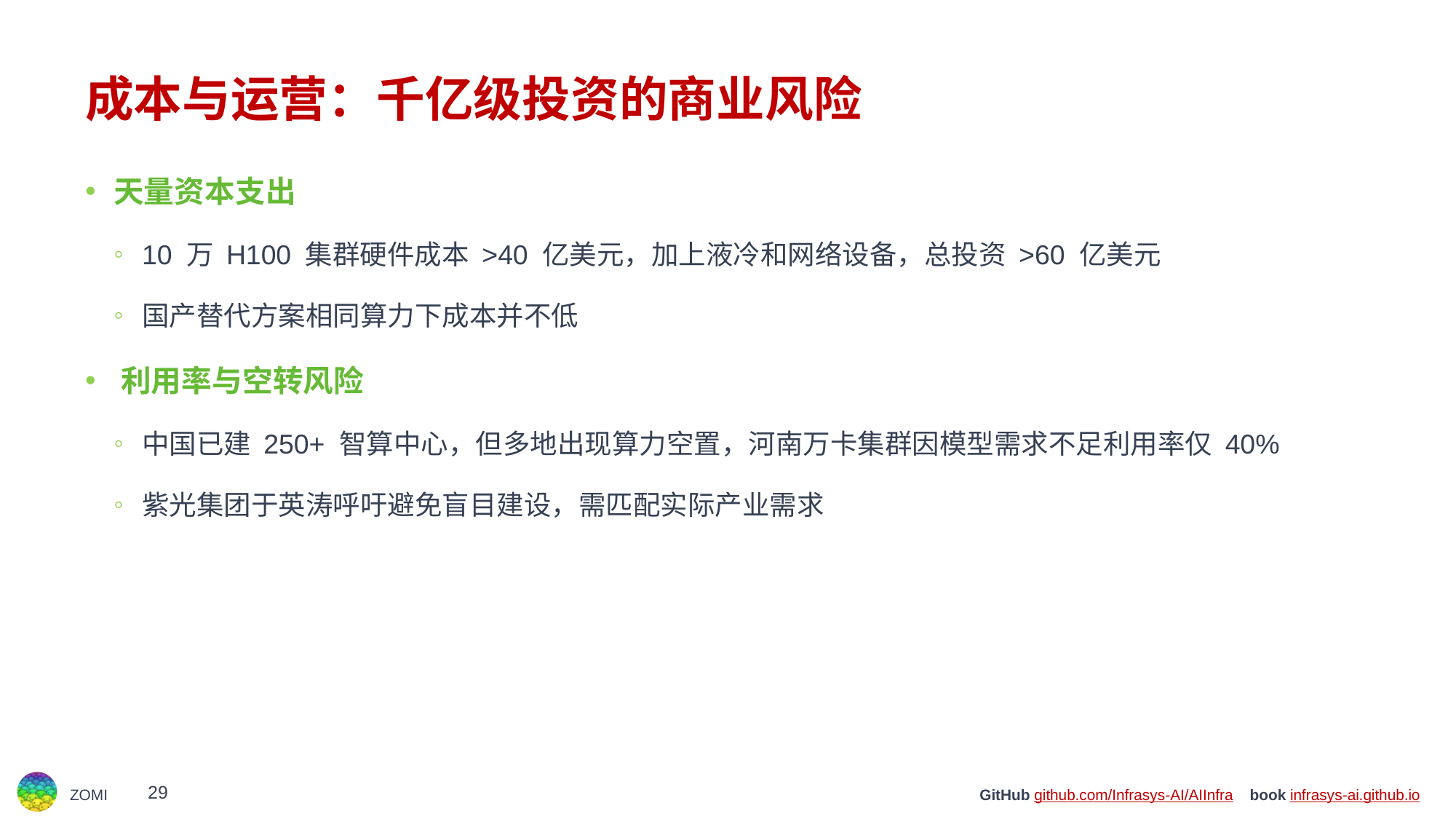

# 成本与运营：千亿级投资的商业风险​
天量资本支出​​
10 万 H100 集群硬件成本 >40 亿美元，加上液冷和网络设备，总投资 >60 亿美元
国产替代方案相同算力下成本并不低
​​利用率与空转风险​​
中国已建 250+ 智算中心，但多地出现算力空置，河南万卡集群因模型需求不足利用率仅 40%
紫光集团于英涛呼吁避免盲目建设，需匹配实际产业需求